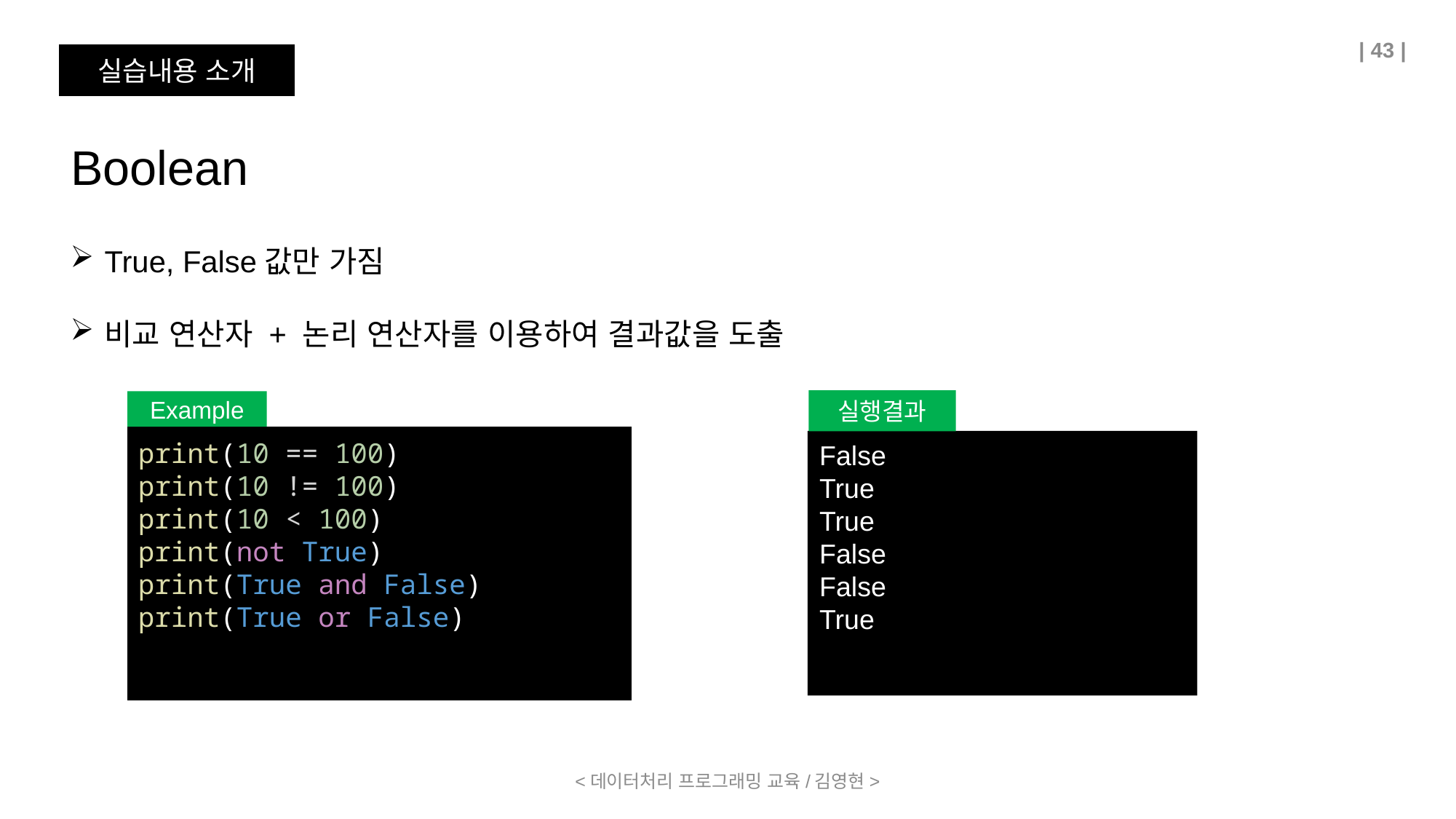

| 43 |
실습내용 소개
Boolean
True, False값만 가짐
비교 연산자 + 논리 연산자를 이용하여 결과값을 도출
실행결과
Example

print(10 == 100)
print(10 != 100)
print(10 < 100)
print(not True)
print(True and False)
print(True or False)

False
True
True
False
False
True
<데이터처리 프로그래밍 교육/김영현>